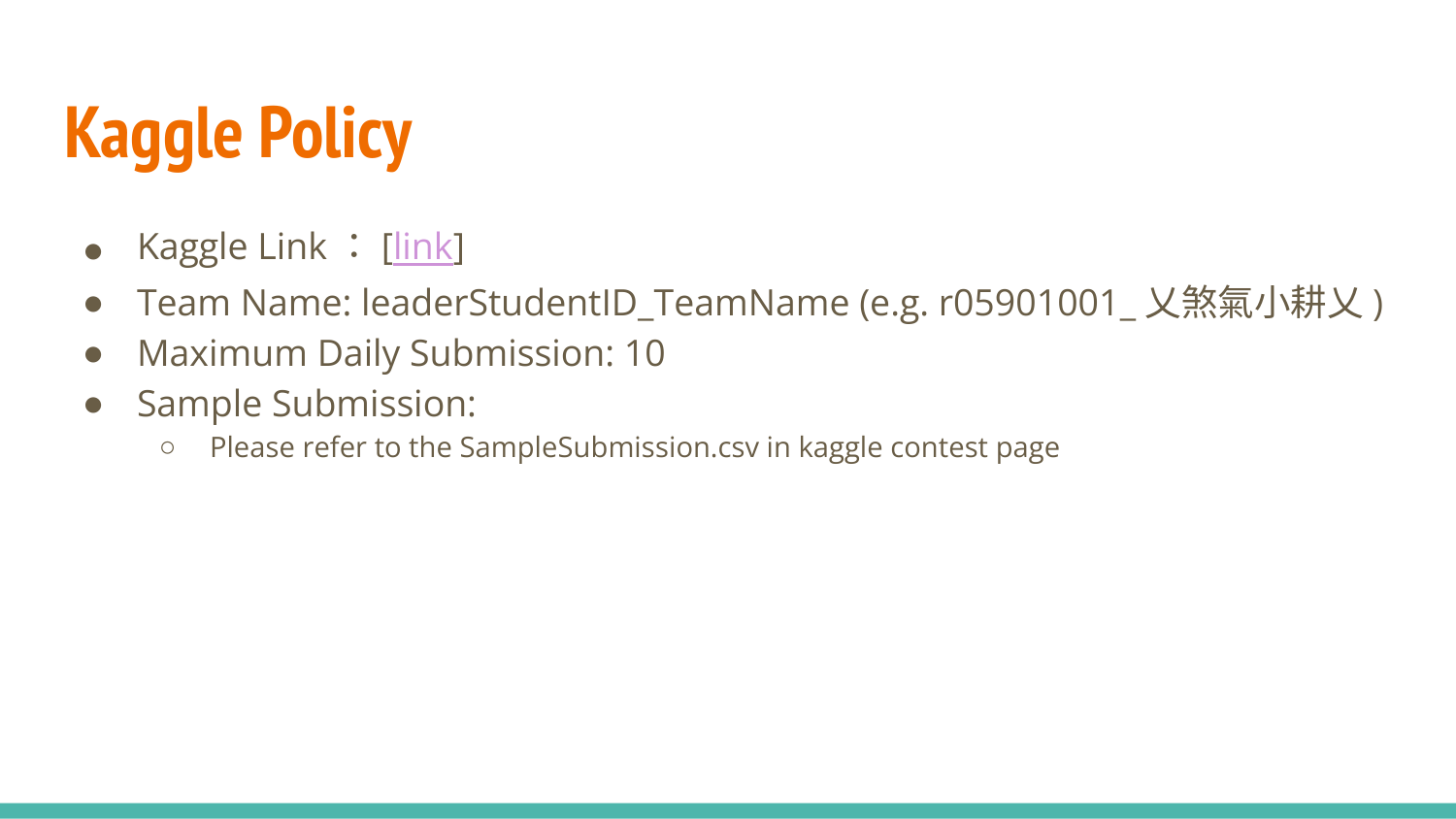

# Kaggle Policy
Kaggle Link：[link]
Team Name: leaderStudentID_TeamName (e.g. r05901001_乂煞氣小耕乂)
Maximum Daily Submission: 10
Sample Submission:
Please refer to the SampleSubmission.csv in kaggle contest page